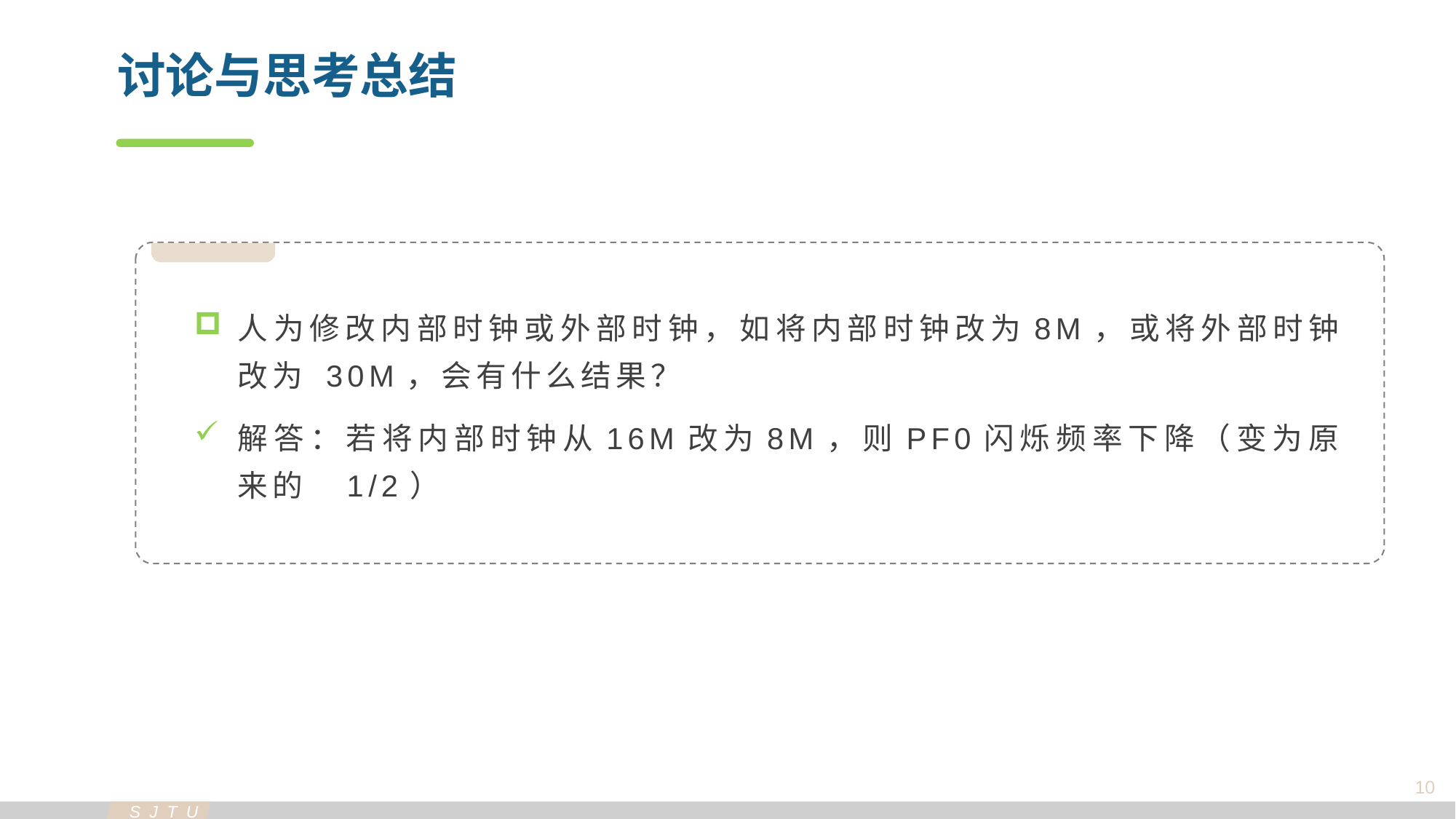

讨论与思考总结

人为修改内部时钟或外部时钟，如将内部时钟改为8M，或将外部时钟改为 30M，会有什么结果？
解答：若将内部时钟从16M改为8M，则PF0闪烁频率下降（变为原来的	1/2）
10